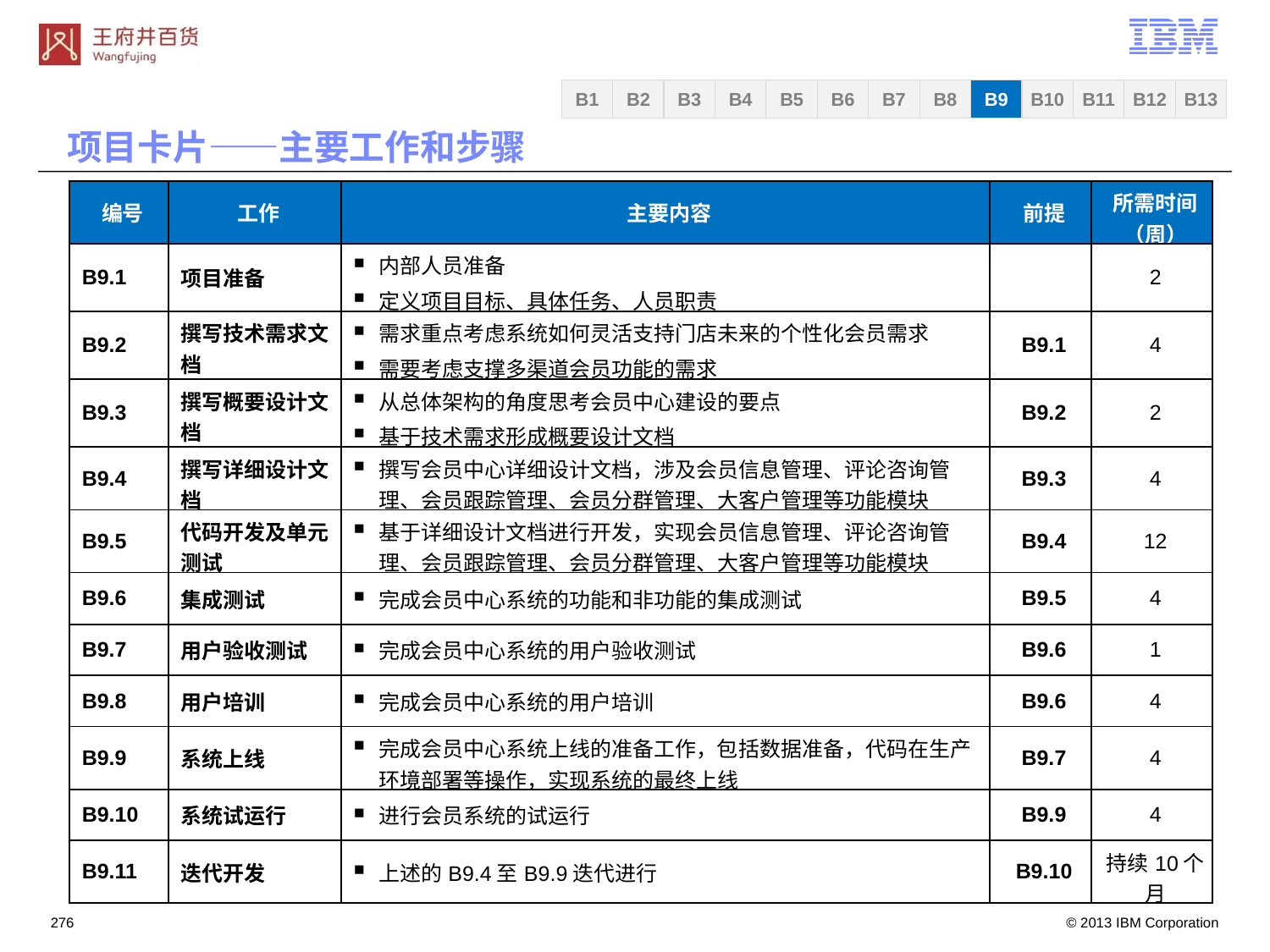

B3
B4
B5
B6
B7
B8
B9
B10
B11
B12
B13
B1
B2
项目卡片——主要工作和步骤
| 编号 | 工作 | 主要内容 | 前提 | 所需时间（周） |
| --- | --- | --- | --- | --- |
| B9.1 | 项目准备 | 内部人员准备 定义项目目标、具体任务、人员职责 |  | 2 |
| B9.2 | 撰写技术需求文档 | 需求重点考虑系统如何灵活支持门店未来的个性化会员需求 需要考虑支撑多渠道会员功能的需求 | B9.1 | 4 |
| B9.3 | 撰写概要设计文档 | 从总体架构的角度思考会员中心建设的要点 基于技术需求形成概要设计文档 | B9.2 | 2 |
| B9.4 | 撰写详细设计文档 | 撰写会员中心详细设计文档，涉及会员信息管理、评论咨询管理、会员跟踪管理、会员分群管理、大客户管理等功能模块 | B9.3 | 4 |
| B9.5 | 代码开发及单元测试 | 基于详细设计文档进行开发，实现会员信息管理、评论咨询管理、会员跟踪管理、会员分群管理、大客户管理等功能模块 | B9.4 | 12 |
| B9.6 | 集成测试 | 完成会员中心系统的功能和非功能的集成测试 | B9.5 | 4 |
| B9.7 | 用户验收测试 | 完成会员中心系统的用户验收测试 | B9.6 | 1 |
| B9.8 | 用户培训 | 完成会员中心系统的用户培训 | B9.6 | 4 |
| B9.9 | 系统上线 | 完成会员中心系统上线的准备工作，包括数据准备，代码在生产环境部署等操作，实现系统的最终上线 | B9.7 | 4 |
| B9.10 | 系统试运行 | 进行会员系统的试运行 | B9.9 | 4 |
| B9.11 | 迭代开发 | 上述的B9.4至B9.9迭代进行 | B9.10 | 持续10个月 |
276